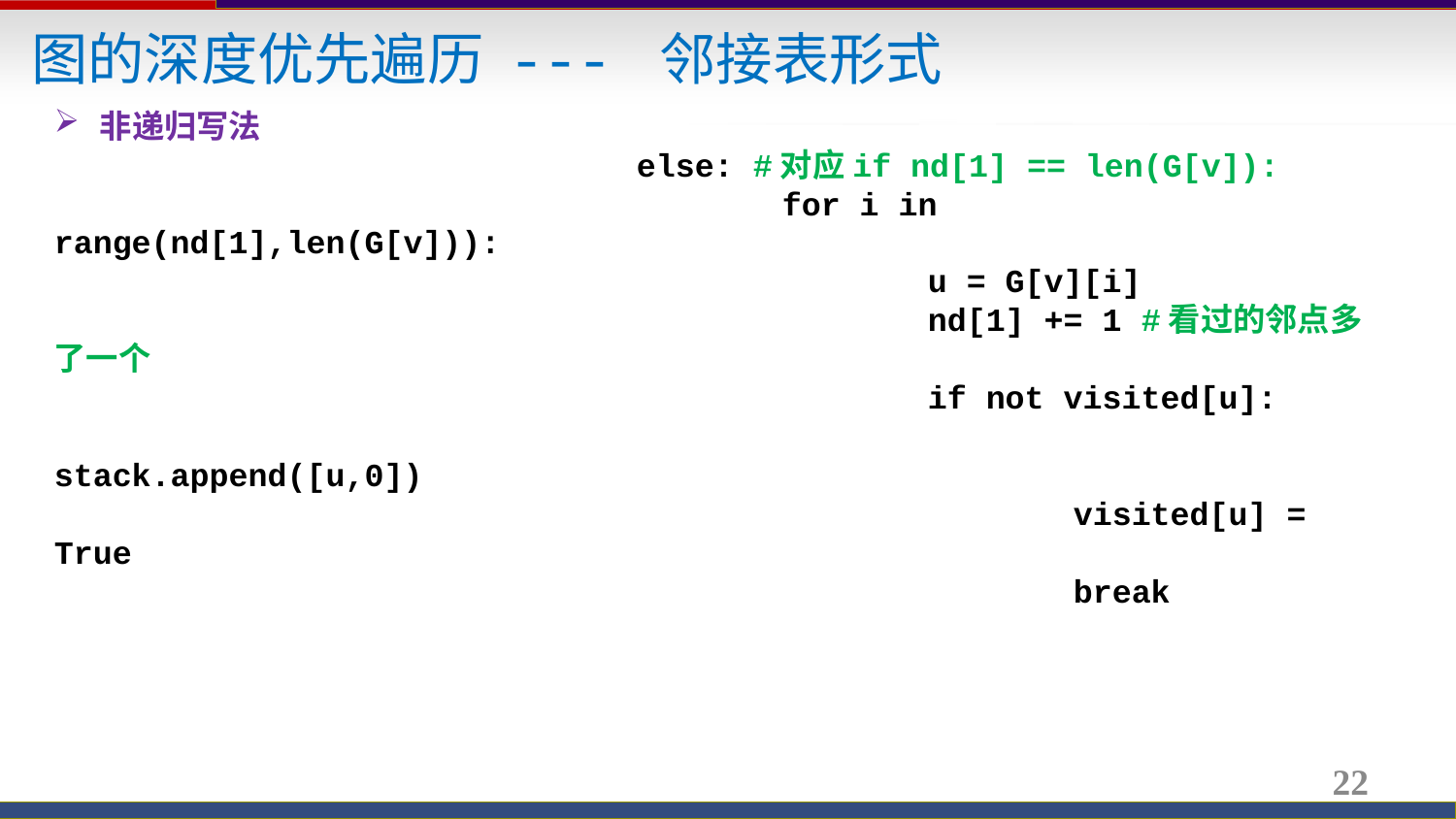

图的深度优先遍历 --- 邻接表形式
非递归写法
				else: #对应if nd[1] == len(G[v]):
					for i in range(nd[1],len(G[v])):
						u = G[v][i]
						nd[1] += 1 #看过的邻点多了一个
						if not visited[u]:
							stack.append([u,0])
							visited[u] = True
							break